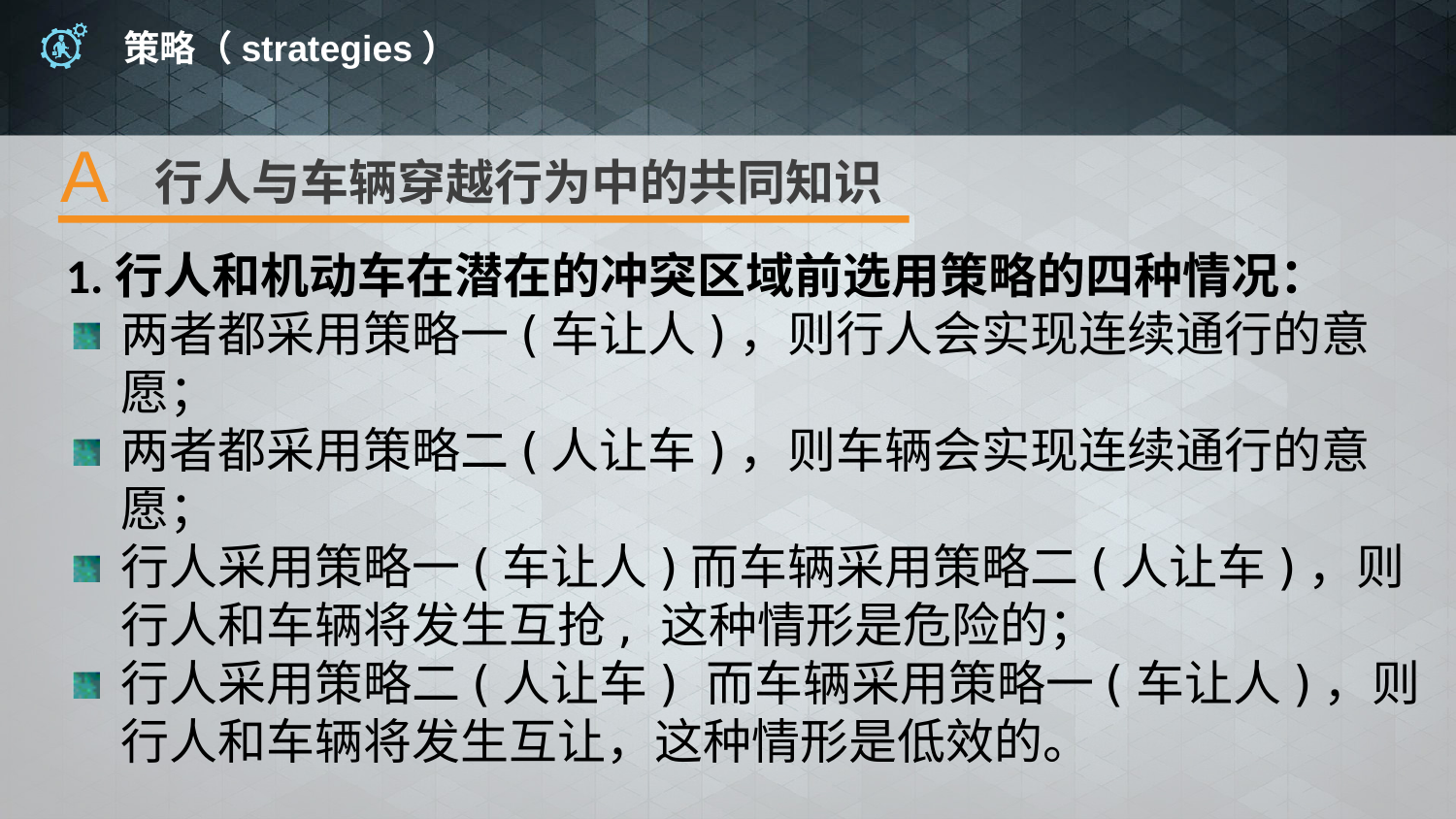

# 策略（strategies）
A
行人与车辆穿越行为中的共同知识

1.行人和机动车在潜在的冲突区域前选用策略的四种情况：
两者都采用策略一(车让人)，则行人会实现连续通行的意愿；
两者都采用策略二(人让车)，则车辆会实现连续通行的意愿；
行人采用策略一(车让人)而车辆采用策略二(人让车)，则行人和车辆将发生互抢, 这种情形是危险的；
行人采用策略二(人让车) 而车辆采用策略一(车让人)，则行人和车辆将发生互让，这种情形是低效的。